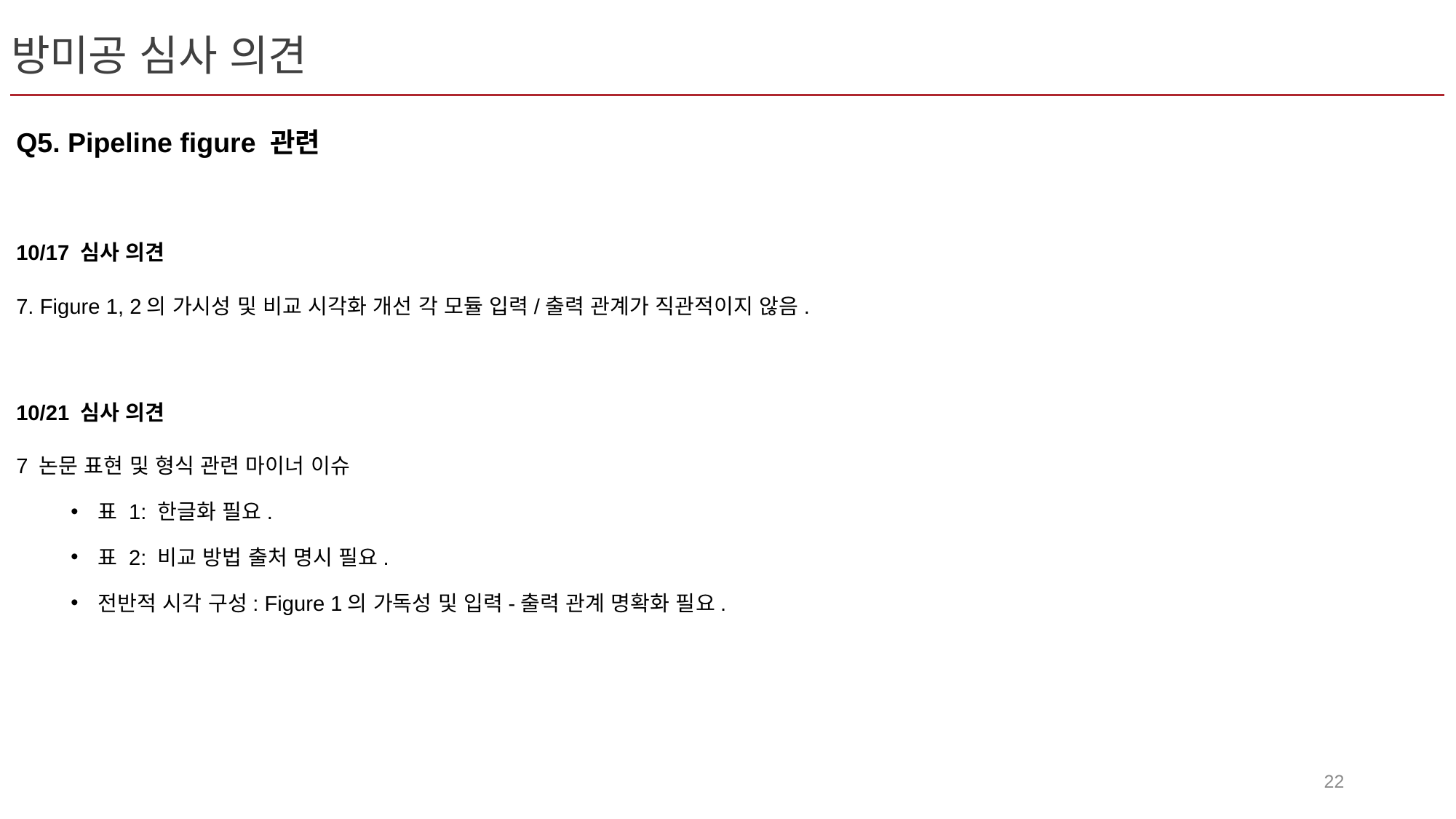

# 방미공 심사 의견
Q5. Pipeline figure 관련

10/17 심사 의견
7. Figure 1, 2의 가시성 및 비교 시각화 개선 각 모듈 입력/출력 관계가 직관적이지 않음.

10/21 심사 의견
7️ 논문 표현 및 형식 관련 마이너 이슈
표 1: 한글화 필요.
표 2: 비교 방법 출처 명시 필요.
전반적 시각 구성: Figure 1의 가독성 및 입력-출력 관계 명확화 필요.
22